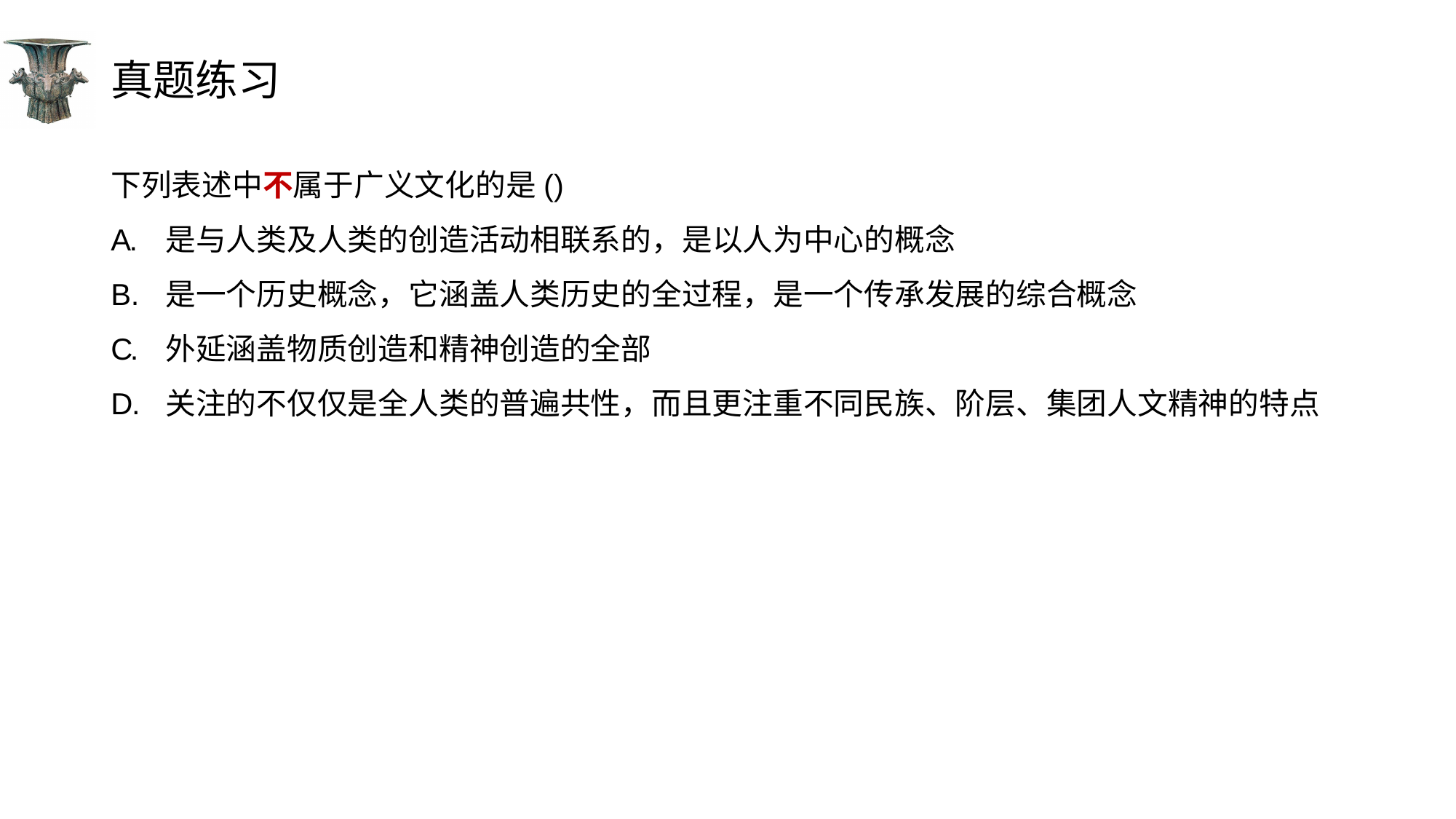

# 真题练习
下列表述中不属于广义文化的是()
是与人类及人类的创造活动相联系的，是以人为中心的概念
是一个历史概念，它涵盖人类历史的全过程，是一个传承发展的综合概念
外延涵盖物质创造和精神创造的全部
关注的不仅仅是全人类的普遍共性，而且更注重不同民族、阶层、集团人文精神的特点

38